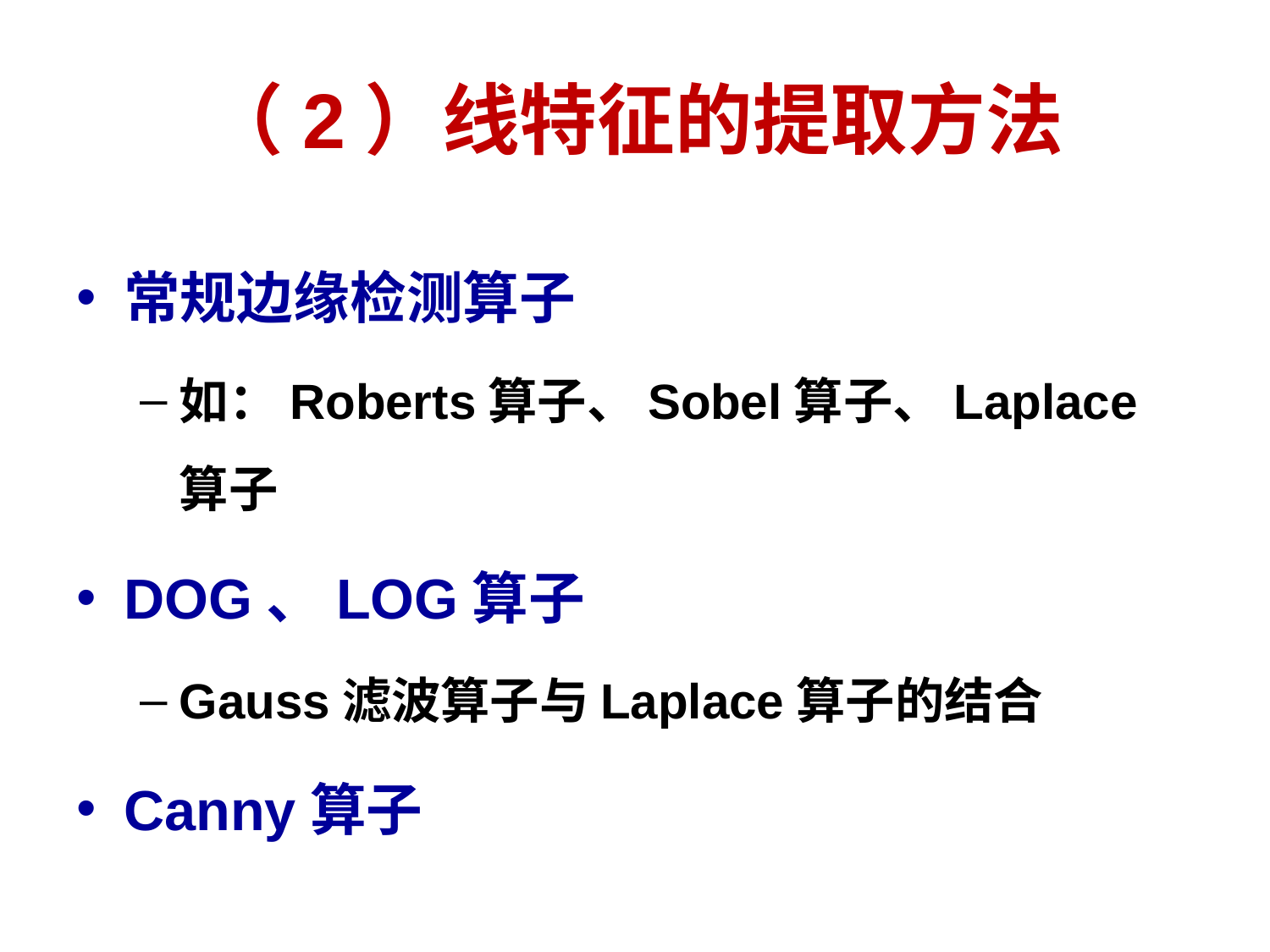

# （2）线特征的提取方法
常规边缘检测算子
如：Roberts算子、Sobel算子、Laplace算子
DOG、LOG算子
Gauss滤波算子与Laplace算子的结合
Canny算子